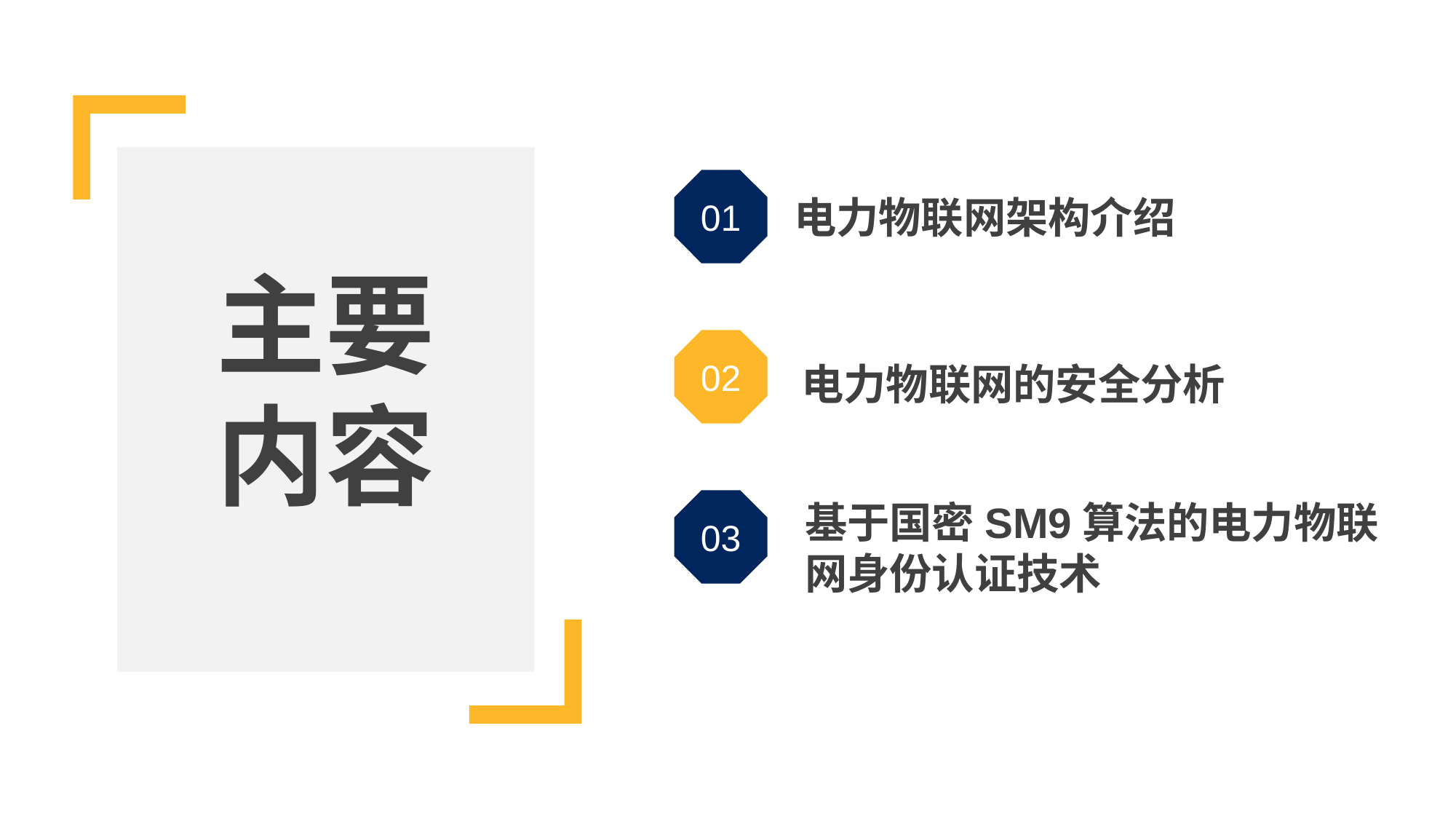

01
电力物联网架构介绍
主要内容
02
电力物联网的安全分析
03
基于国密SM9算法的电力物联网身份认证技术